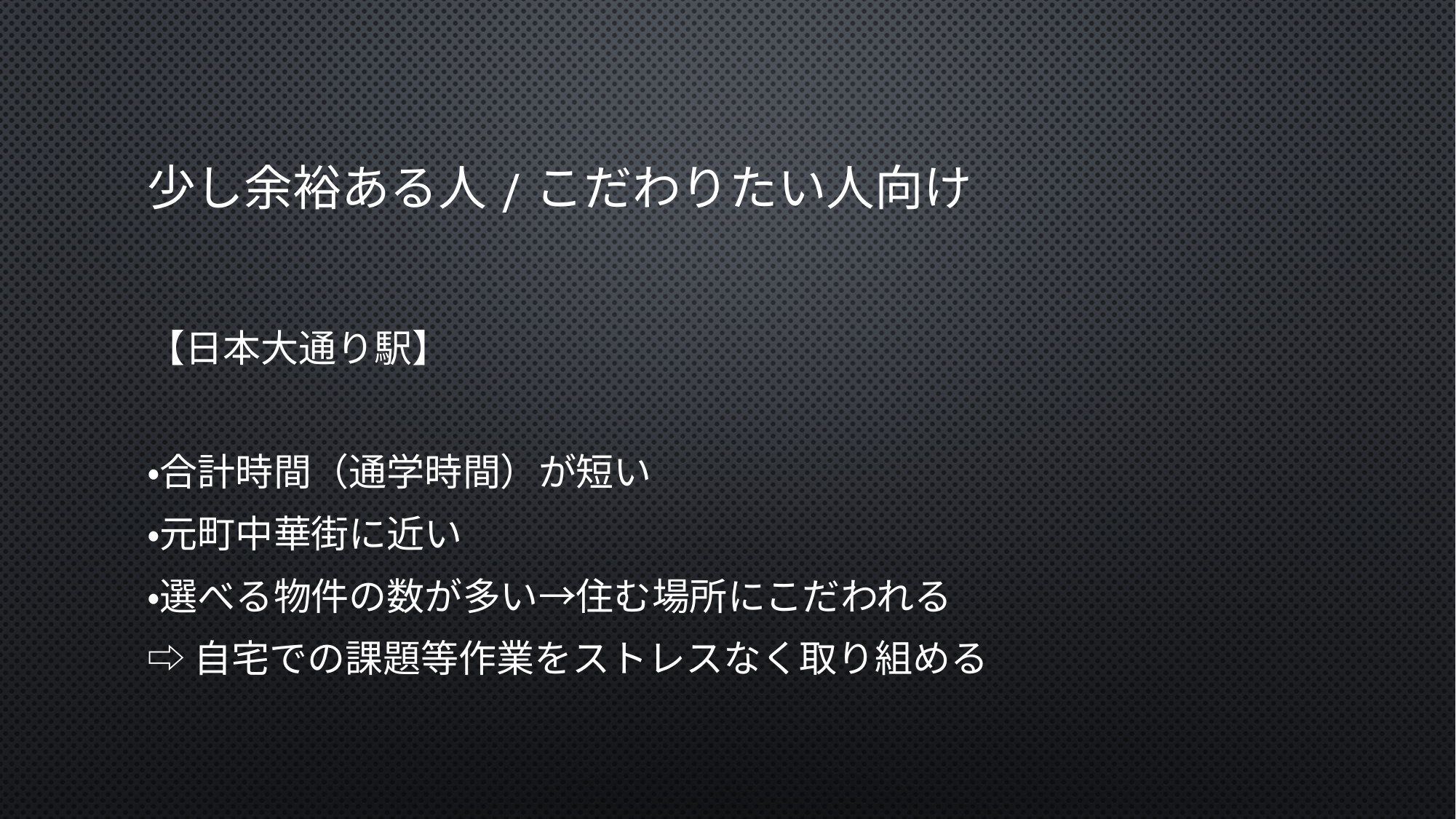

# 少し余裕ある人/こだわりたい人向け
【日本大通り駅】

・合計時間（通学時間）が短い
・元町中華街に近い
・選べる物件の数が多い→住む場所にこだわれる
⇨自宅での課題等作業をストレスなく取り組める